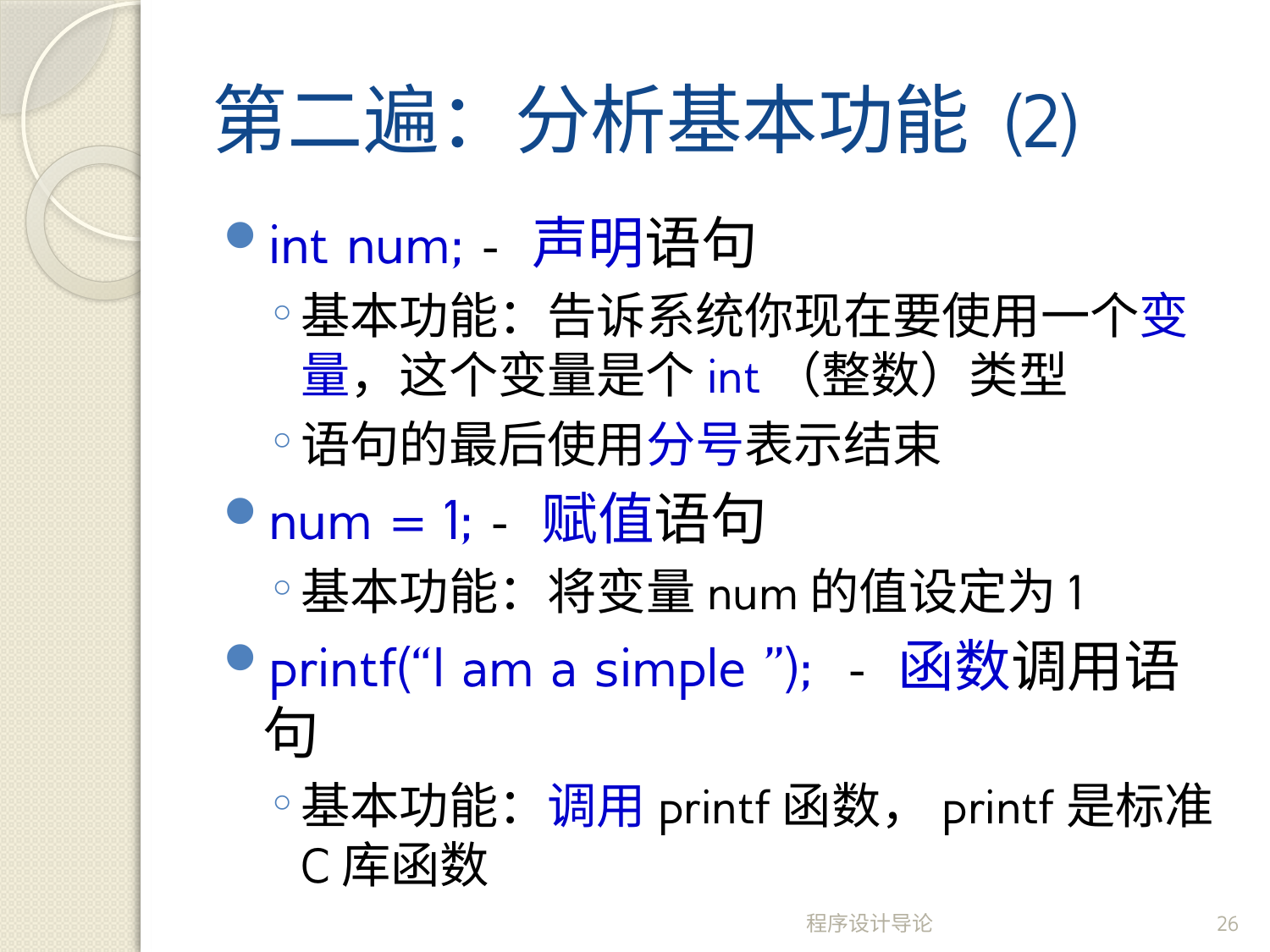

# 第二遍：分析基本功能 (2)
int num; - 声明语句
基本功能：告诉系统你现在要使用一个变量，这个变量是个int（整数）类型
语句的最后使用分号表示结束
num = 1; - 赋值语句
基本功能：将变量num的值设定为1
printf(“I am a simple ”);  - 函数调用语句
基本功能：调用printf函数，printf是标准C库函数

程序设计导论
26